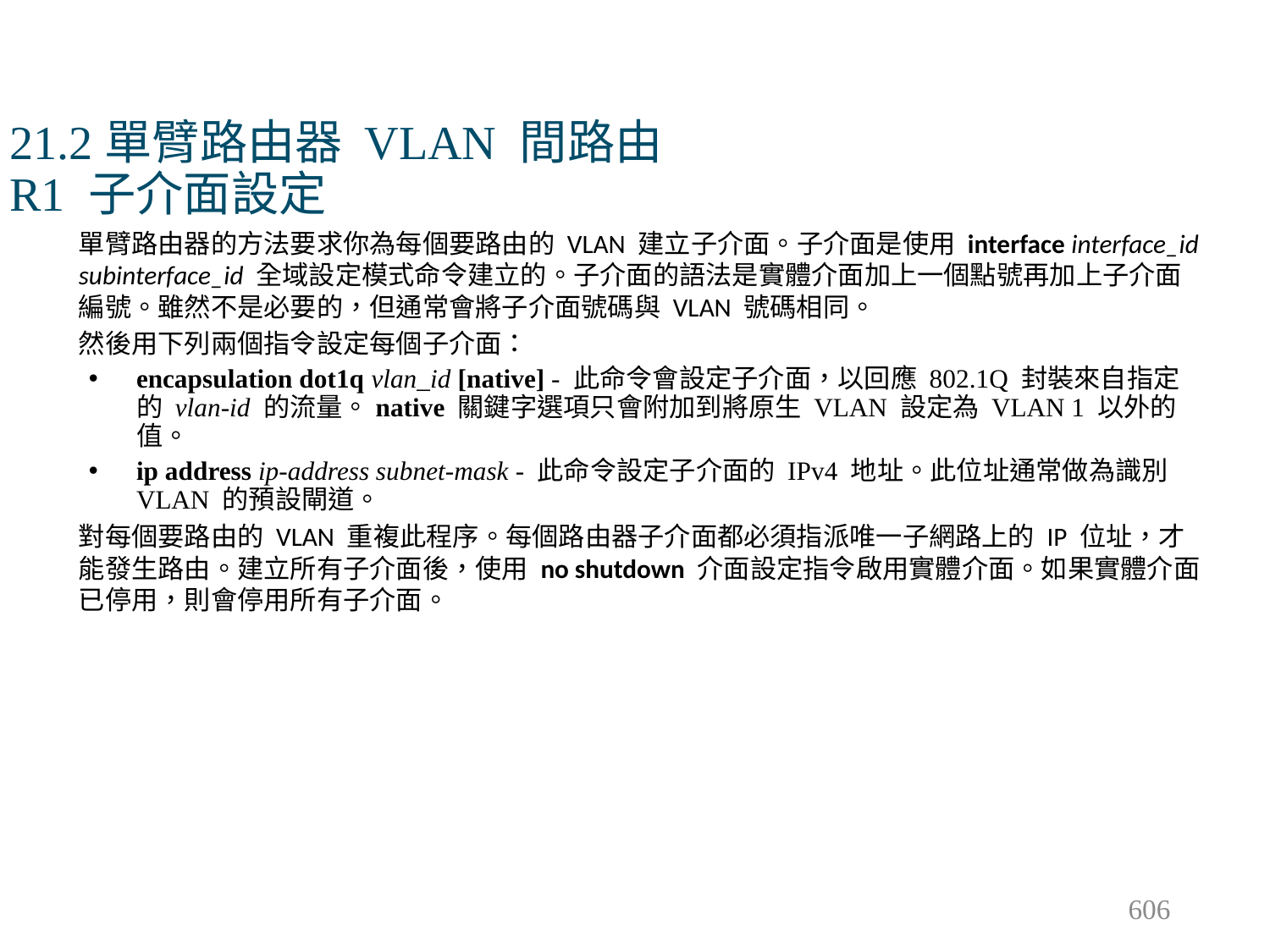

# 21.2單臂路由器 VLAN 間路由 R1 子介面設定
單臂路由器的方法要求你為每個要路由的 VLAN 建立子介面。子介面是使用 interface interface_id subinterface_id 全域設定模式命令建立的。子介面的語法是實體介面加上一個點號再加上子介面編號。雖然不是必要的，但通常會將子介面號碼與 VLAN 號碼相同。
然後用下列兩個指令設定每個子介面：
encapsulation dot1q vlan_id [native] - 此命令會設定子介面，以回應 802.1Q 封裝來自指定的 vlan-id 的流量。native 關鍵字選項只會附加到將原生 VLAN 設定為 VLAN 1 以外的值。
ip address ip-address subnet-mask - 此命令設定子介面的 IPv4 地址。此位址通常做為識別 VLAN 的預設閘道。
對每個要路由的 VLAN 重複此程序。每個路由器子介面都必須指派唯一子網路上的 IP 位址，才能發生路由。建立所有子介面後，使用 no shutdown 介面設定指令啟用實體介面。如果實體介面已停用，則會停用所有子介面。

606